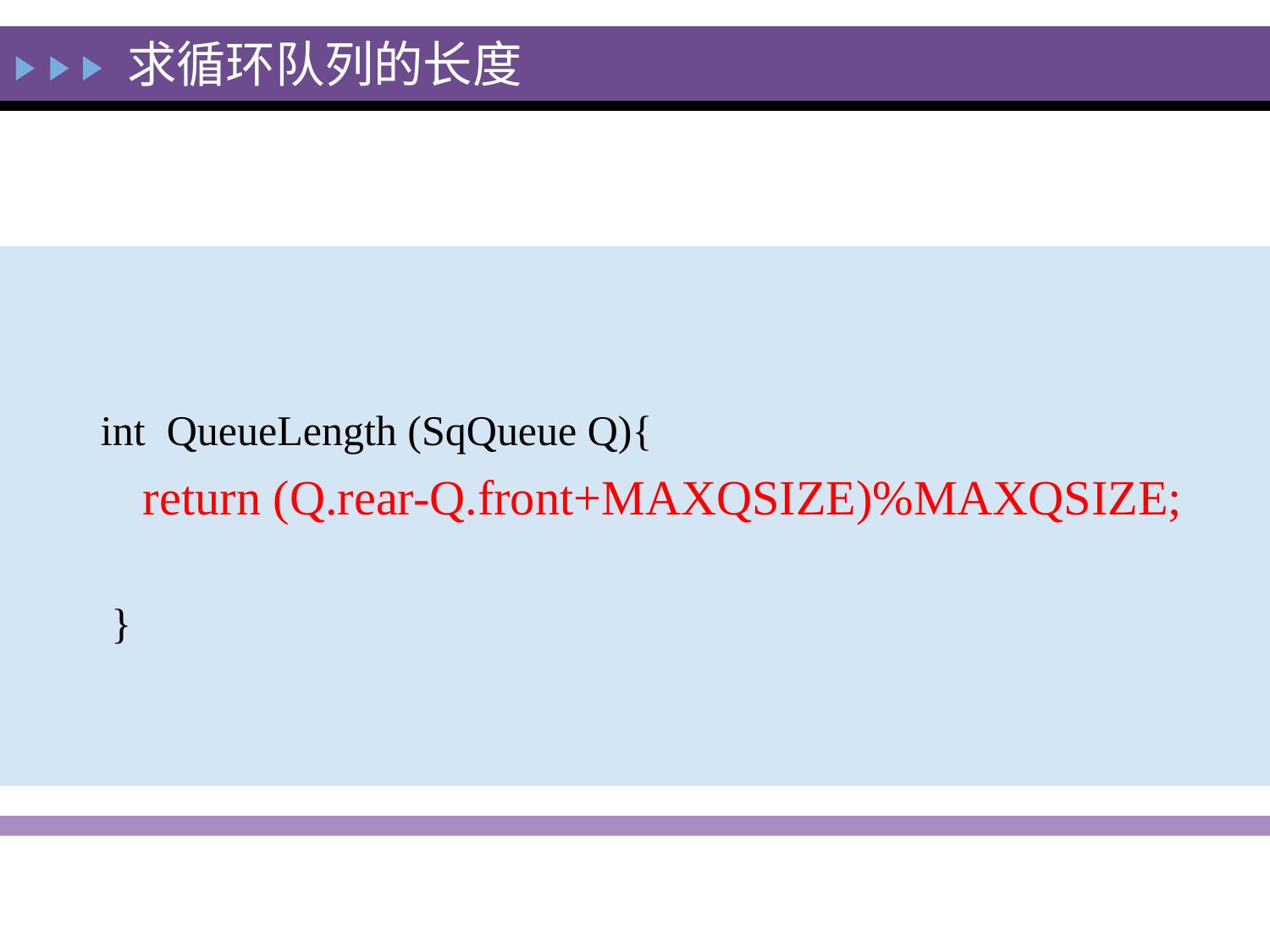

求循环队列的长度

int  QueueLength (SqQueue Q){
    return (Q.rear-Q.front+MAXQSIZE)%MAXQSIZE;
 }